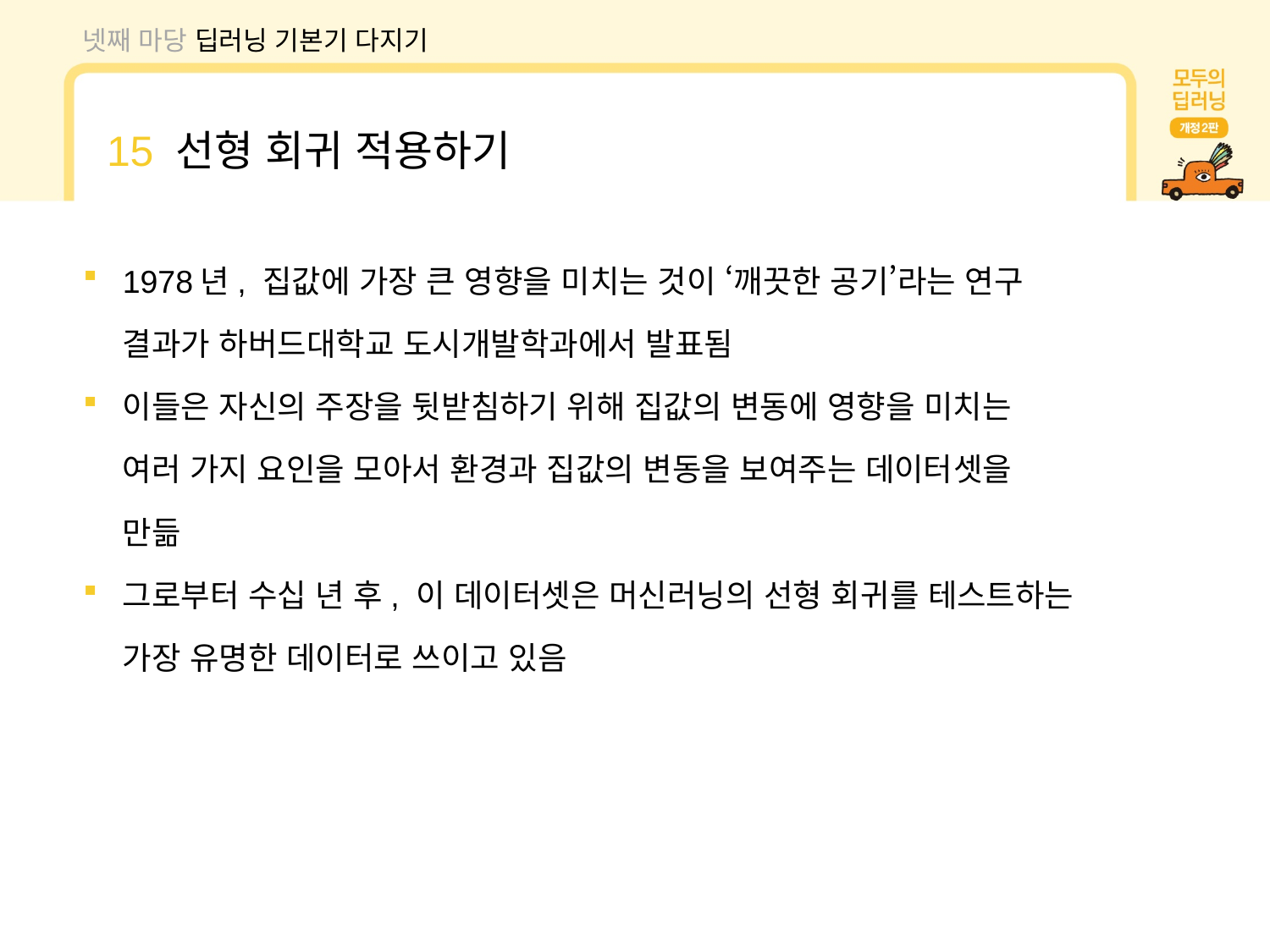

넷째 마당 딥러닝 기본기 다지기
15 선형 회귀 적용하기
1978년, 집값에 가장 큰 영향을 미치는 것이 ‘깨끗한 공기’라는 연구 결과가 하버드대학교 도시개발학과에서 발표됨
이들은 자신의 주장을 뒷받침하기 위해 집값의 변동에 영향을 미치는 여러 가지 요인을 모아서 환경과 집값의 변동을 보여주는 데이터셋을 만듦
그로부터 수십 년 후, 이 데이터셋은 머신러닝의 선형 회귀를 테스트하는 가장 유명한 데이터로 쓰이고 있음